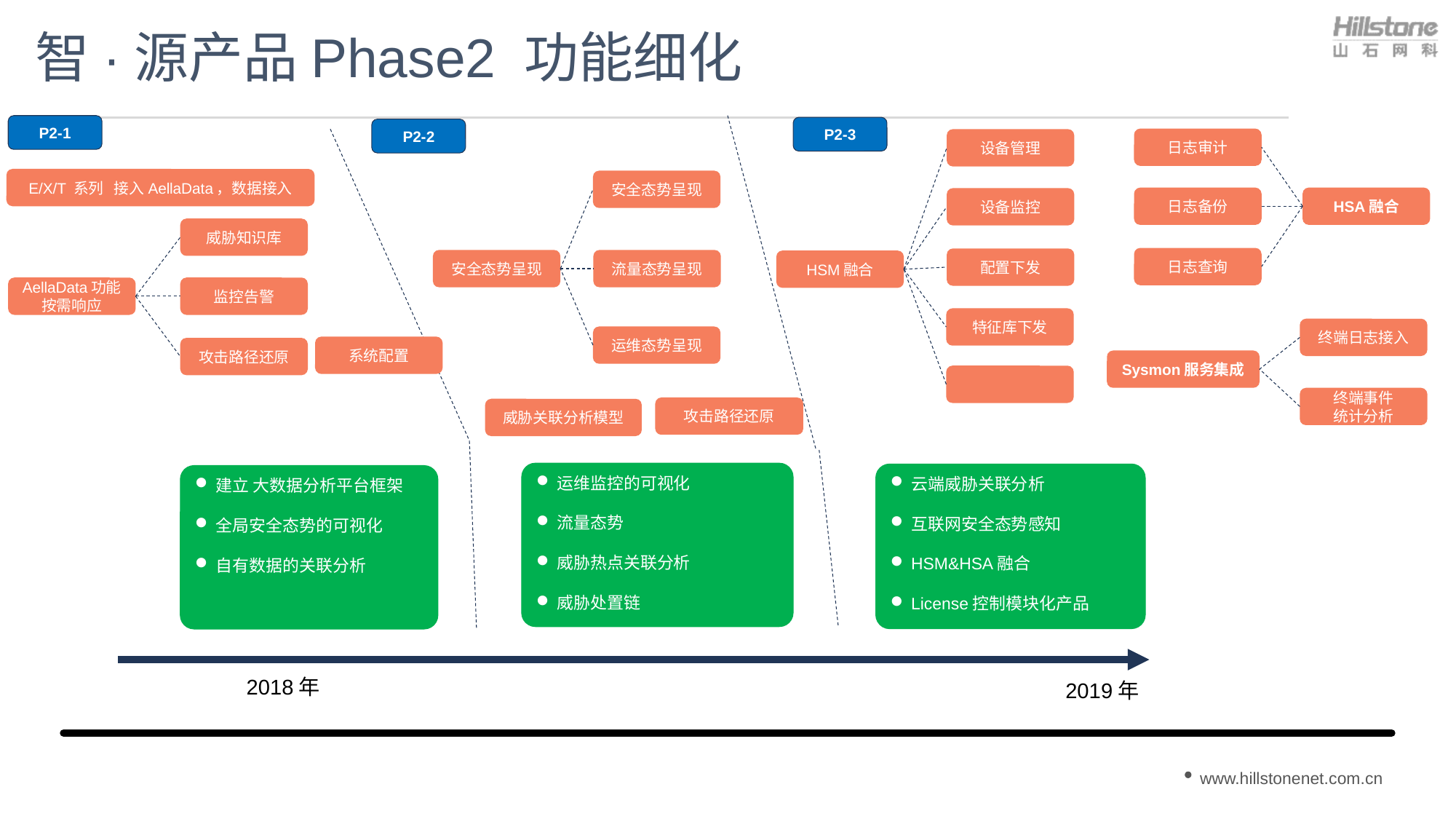

# 智·源产品Phase2 功能细化
P2-1
P2-3
P2-2
日志审计
设备管理
E/X/T 系列   接入AellaData，数据接入
安全态势呈现
日志备份
HSA融合
设备监控
威胁知识库
日志查询
配置下发
安全态势呈现
流量态势呈现
HSM融合
AellaData功能按需响应
监控告警
特征库下发
终端日志接入
运维态势呈现
系统配置
攻击路径还原
Sysmon服务集成

终端事件
统计分析
攻击路径还原
威胁关联分析模型
运维监控的可视化

流量态势

威胁热点关联分析

威胁处置链

云端威胁关联分析

互联网安全态势感知

HSM&HSA融合

License控制模块化产品
建立 大数据分析平台框架

全局安全态势的可视化

自有数据的关联分析
2018年
2019年